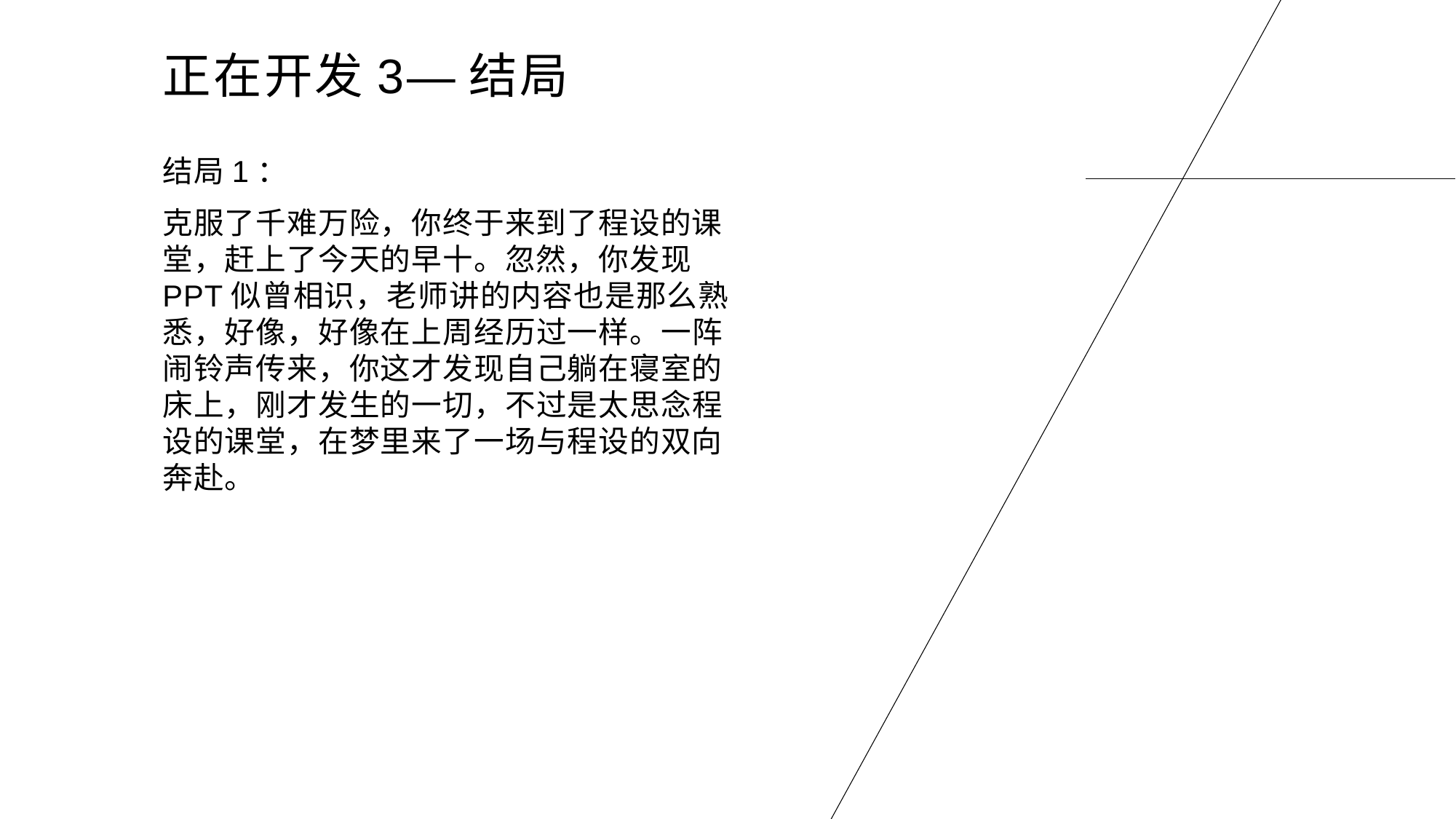

# 正在开发3—结局
结局1：
克服了千难万险，你终于来到了程设的课堂，赶上了今天的早十。忽然，你发现PPT似曾相识，老师讲的内容也是那么熟悉，好像，好像在上周经历过一样。一阵闹铃声传来，你这才发现自己躺在寝室的床上，刚才发生的一切，不过是太思念程设的课堂，在梦里来了一场与程设的双向奔赴。
18